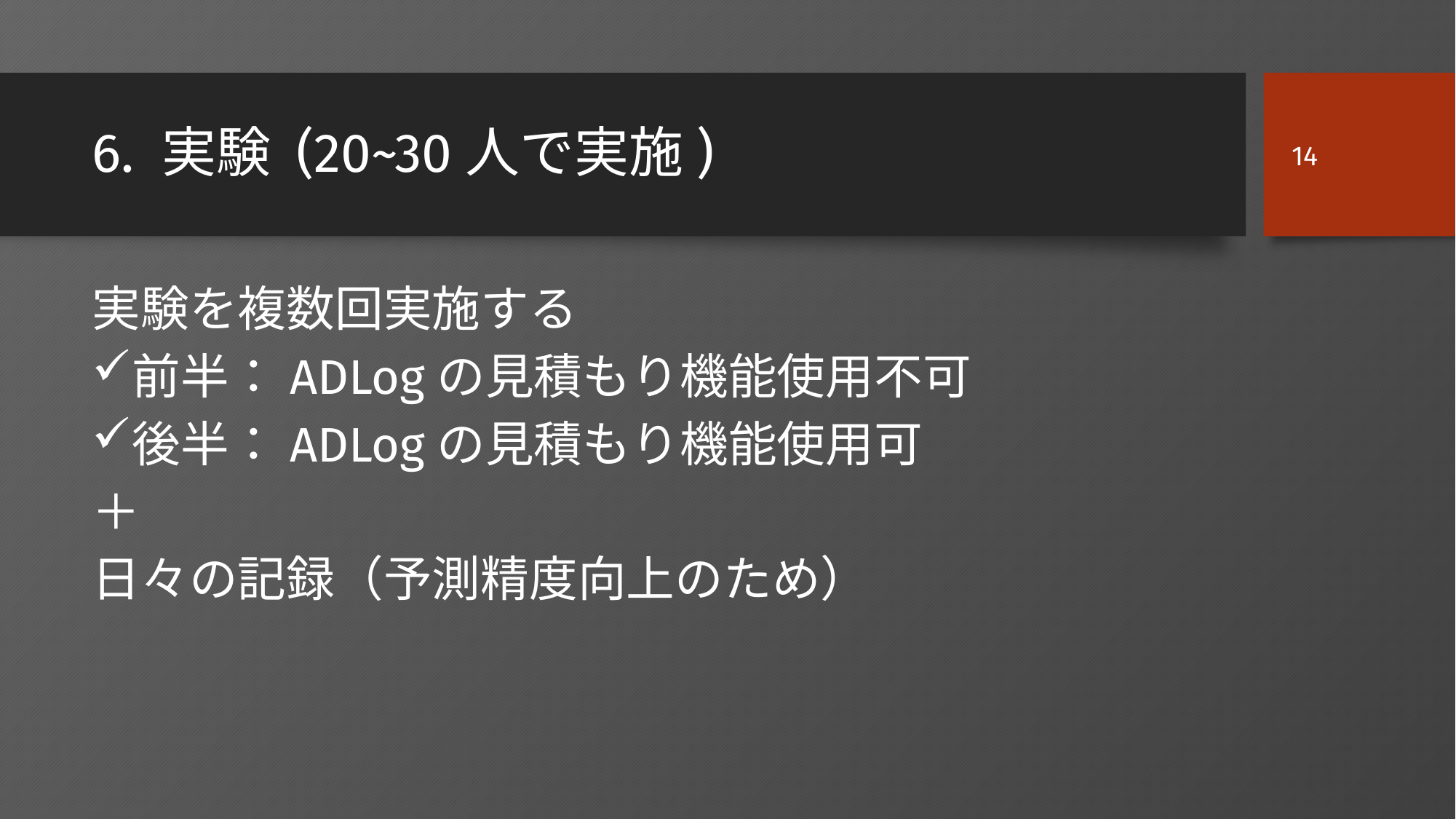

14
# 6. 実験 (20~30人で実施)
実験を複数回実施する
前半：ADLogの見積もり機能使用不可
後半：ADLogの見積もり機能使用可
＋
日々の記録（予測精度向上のため）